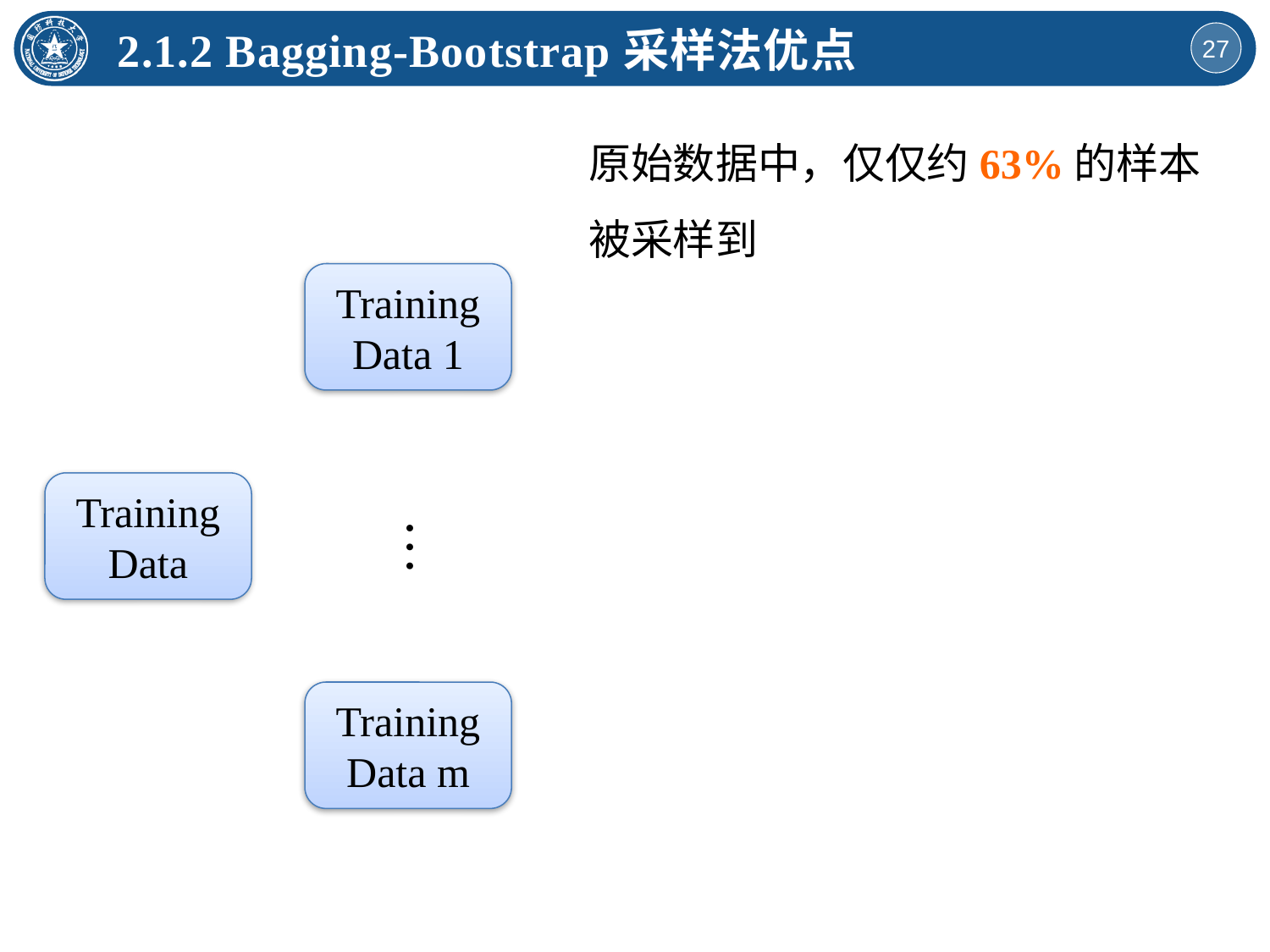

2.1.2 Bagging-Bootstrap采样法优点
原始数据中，仅仅约63%的样本被采样到
Training
Data 1
Training
Data
…
Training
Data m